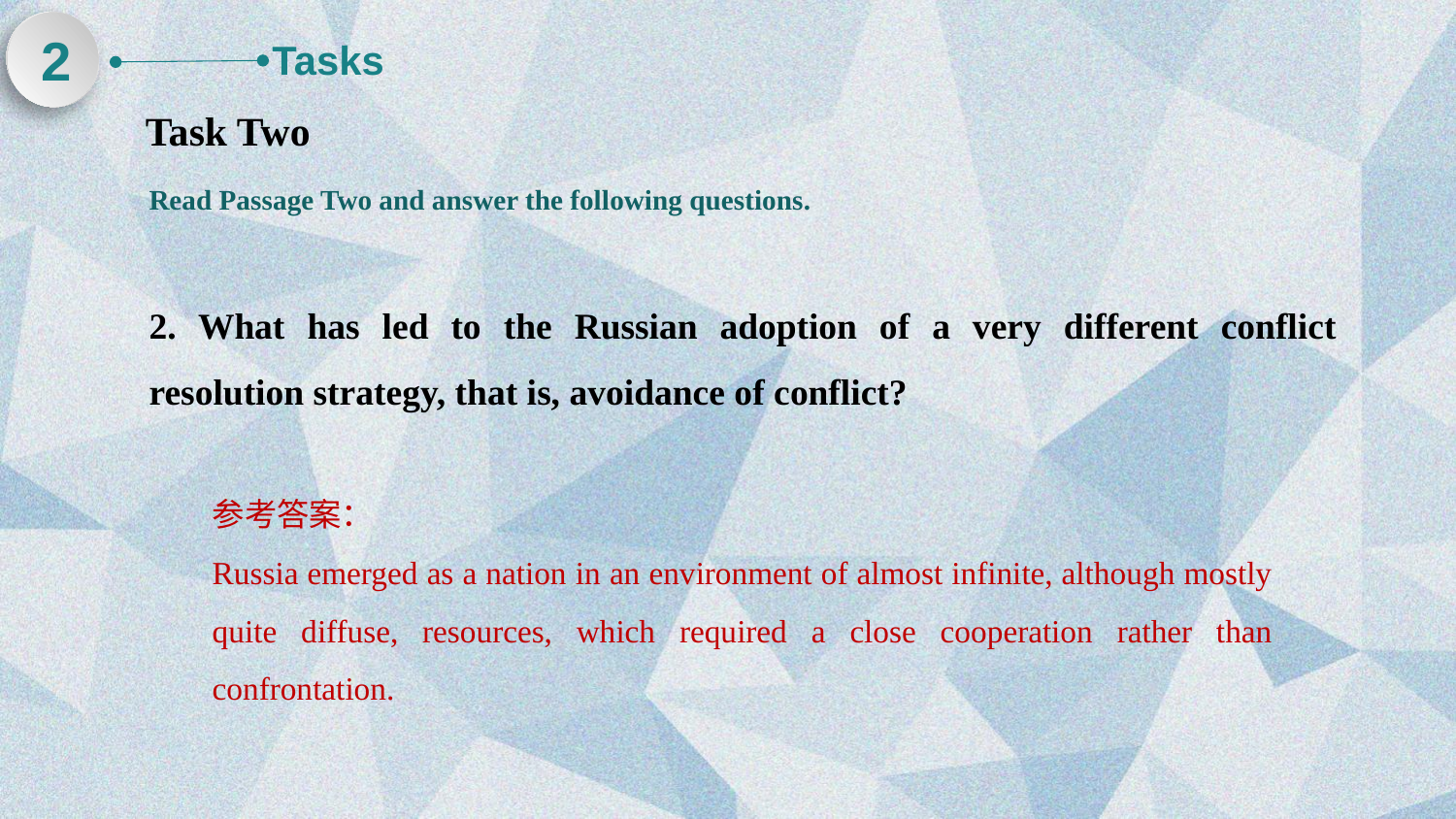

2
Tasks
Task Two
Read Passage Two and answer the following questions.
2. What has led to the Russian adoption of a very different conflict resolution strategy, that is, avoidance of conflict?
参考答案：
Russia emerged as a nation in an environment of almost infinite, although mostly quite diffuse, resources, which required a close cooperation rather than confrontation.